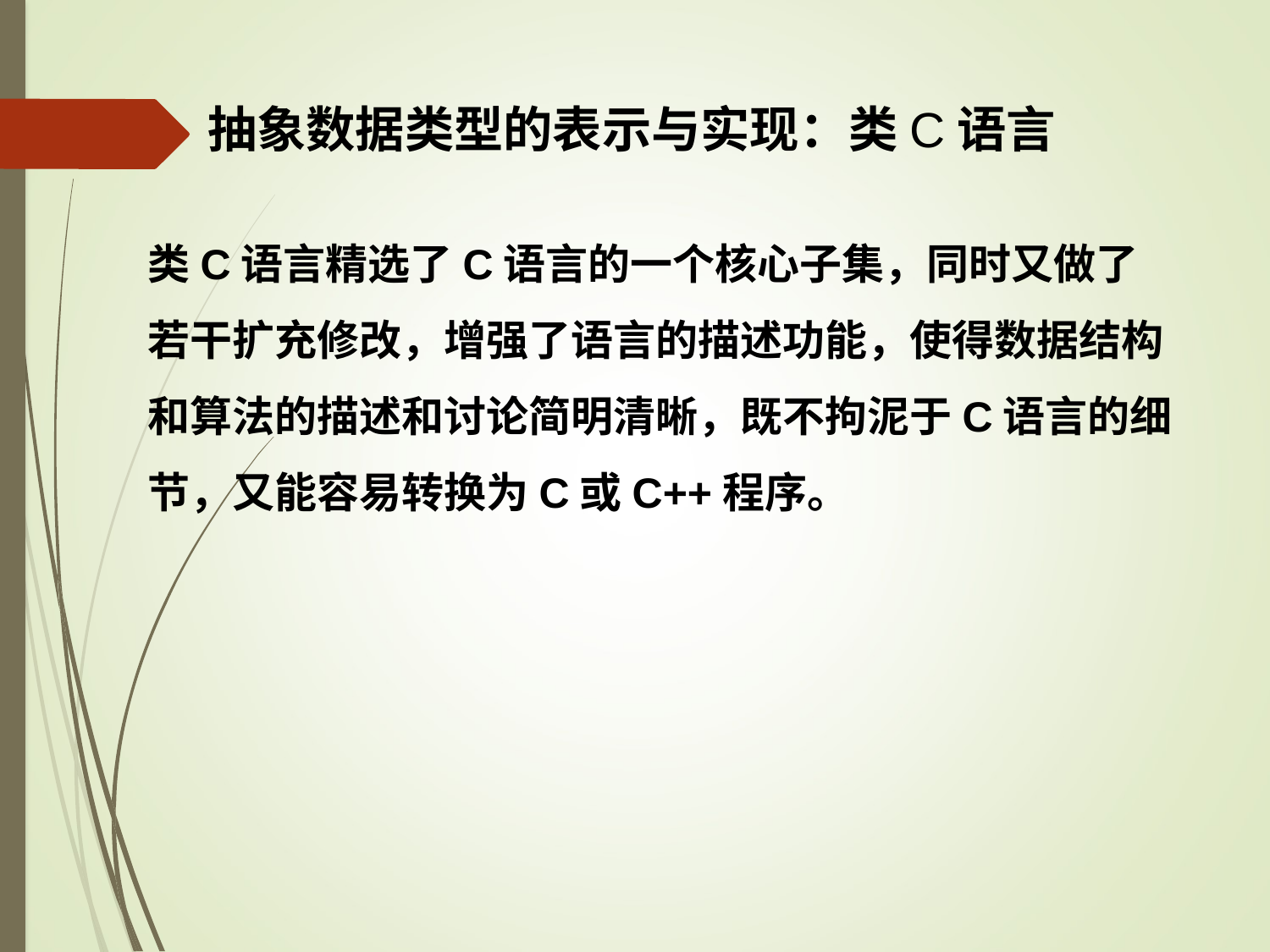

# 抽象数据类型的表示与实现：类C语言
46
类C语言精选了C语言的一个核心子集，同时又做了若干扩充修改，增强了语言的描述功能，使得数据结构和算法的描述和讨论简明清晰，既不拘泥于C语言的细节，又能容易转换为C或C++程序。